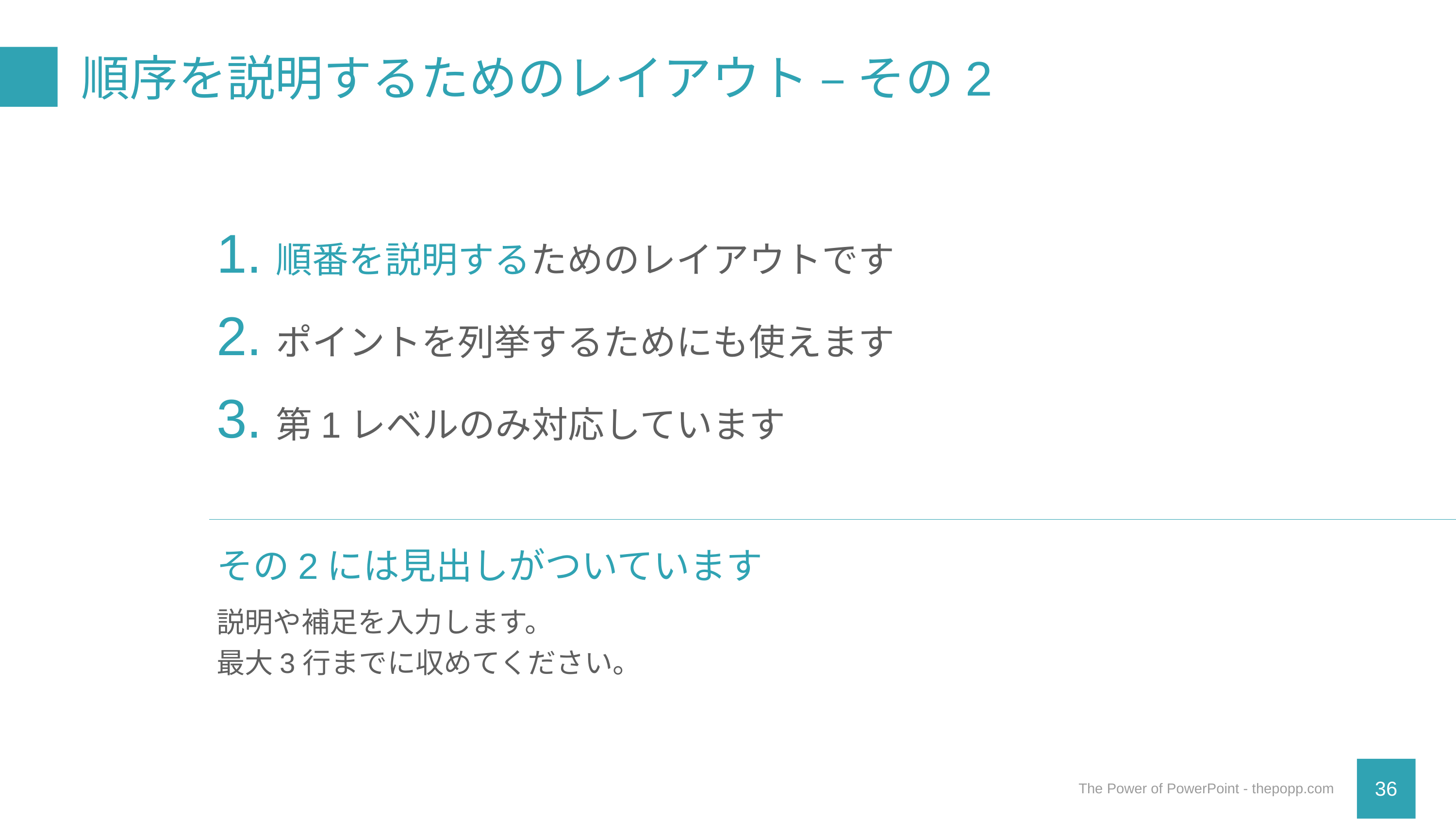

# 順序を説明するためのレイアウト – その2
順番を説明するためのレイアウトです
ポイントを列挙するためにも使えます
第1レベルのみ対応しています
その2には見出しがついています
説明や補足を入力します。
最大3行までに収めてください。
The Power of PowerPoint - thepopp.com
36